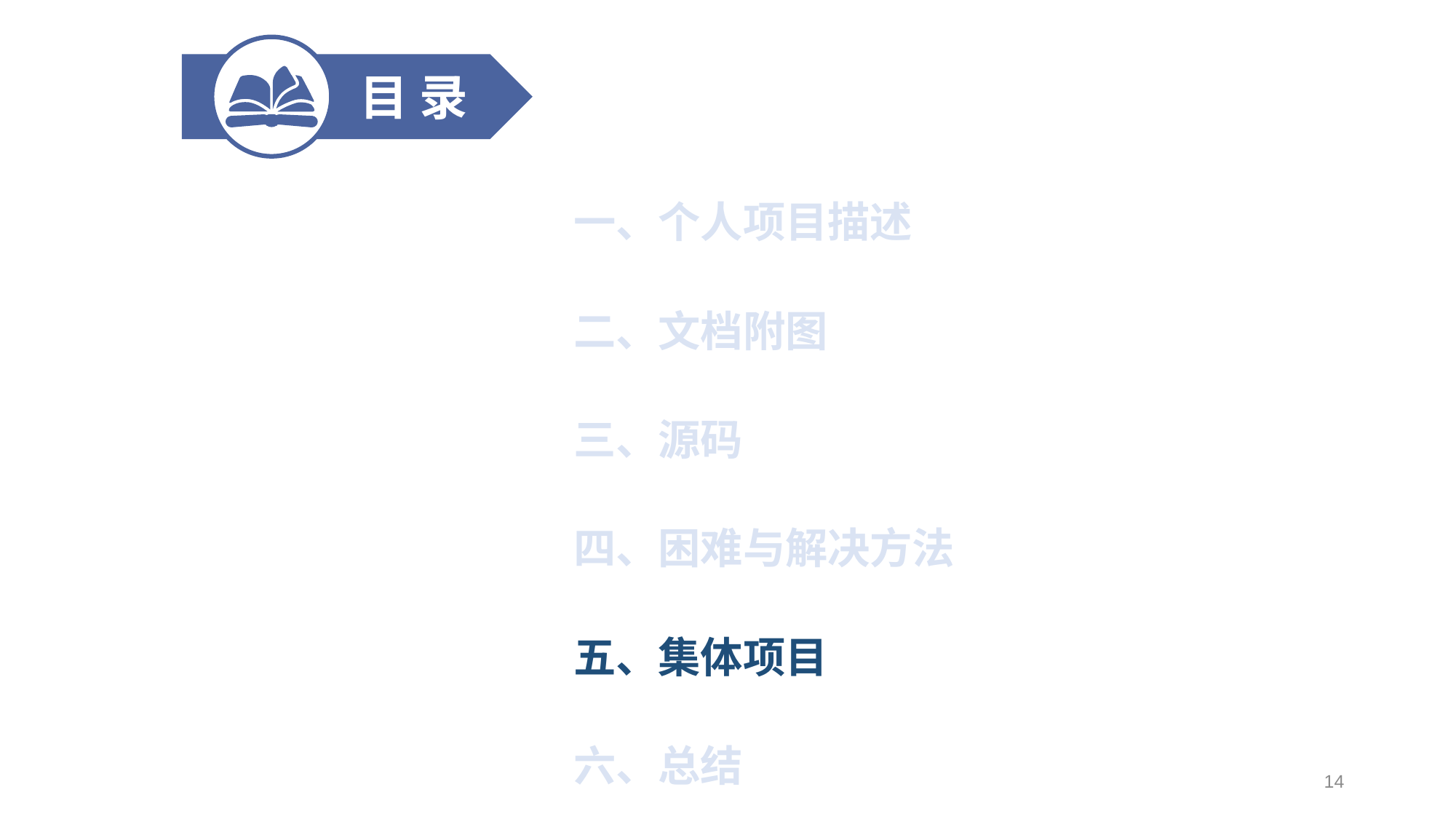

目 录

一、个人项目描述
二、文档附图
三、源码
四、困难与解决方法
五、集体项目
六、总结
14